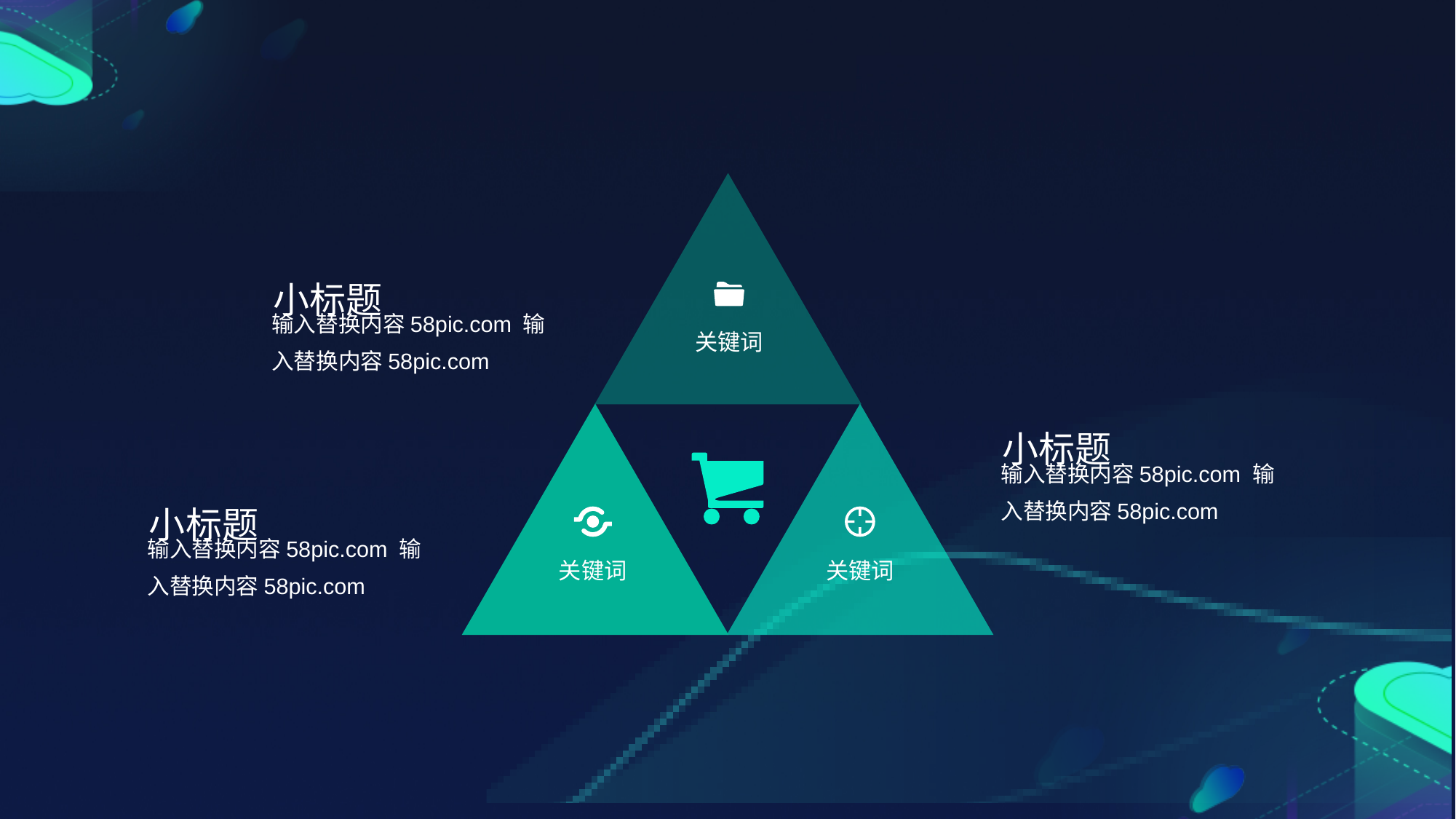

关键词

关键词
关键词
小标题
输入替换内容58pic.com 输入替换内容58pic.com
小标题
输入替换内容58pic.com 输入替换内容58pic.com
小标题
输入替换内容58pic.com 输入替换内容58pic.com